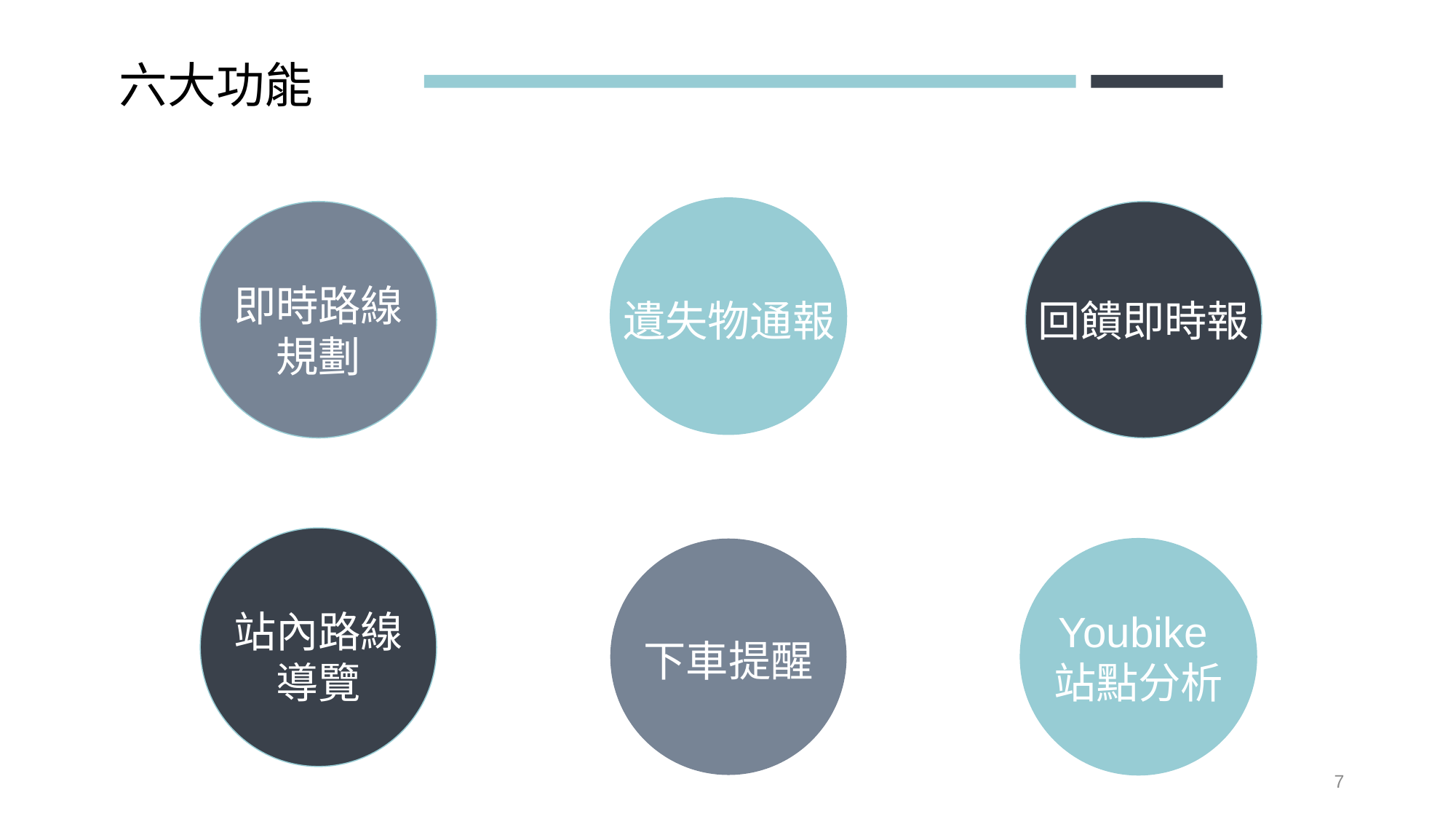

六大功能

遺失物通報

即時路線規劃

回饋即時報

站內路線導覽

下車提醒

Youbike站點分析
7